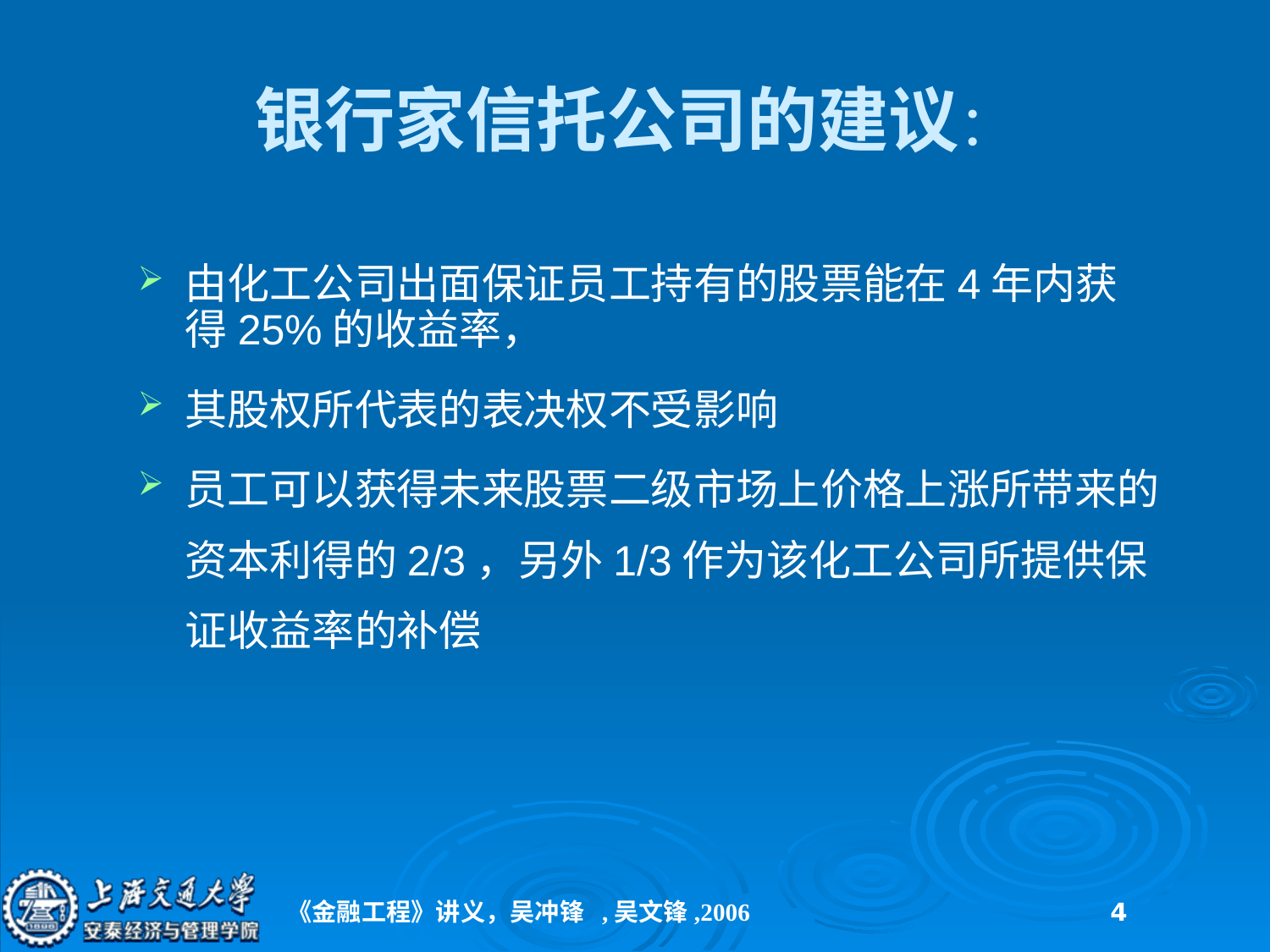

# 银行家信托公司的建议：
由化工公司出面保证员工持有的股票能在4年内获得25%的收益率，
其股权所代表的表决权不受影响
员工可以获得未来股票二级市场上价格上涨所带来的资本利得的2/3，另外1/3作为该化工公司所提供保证收益率的补偿